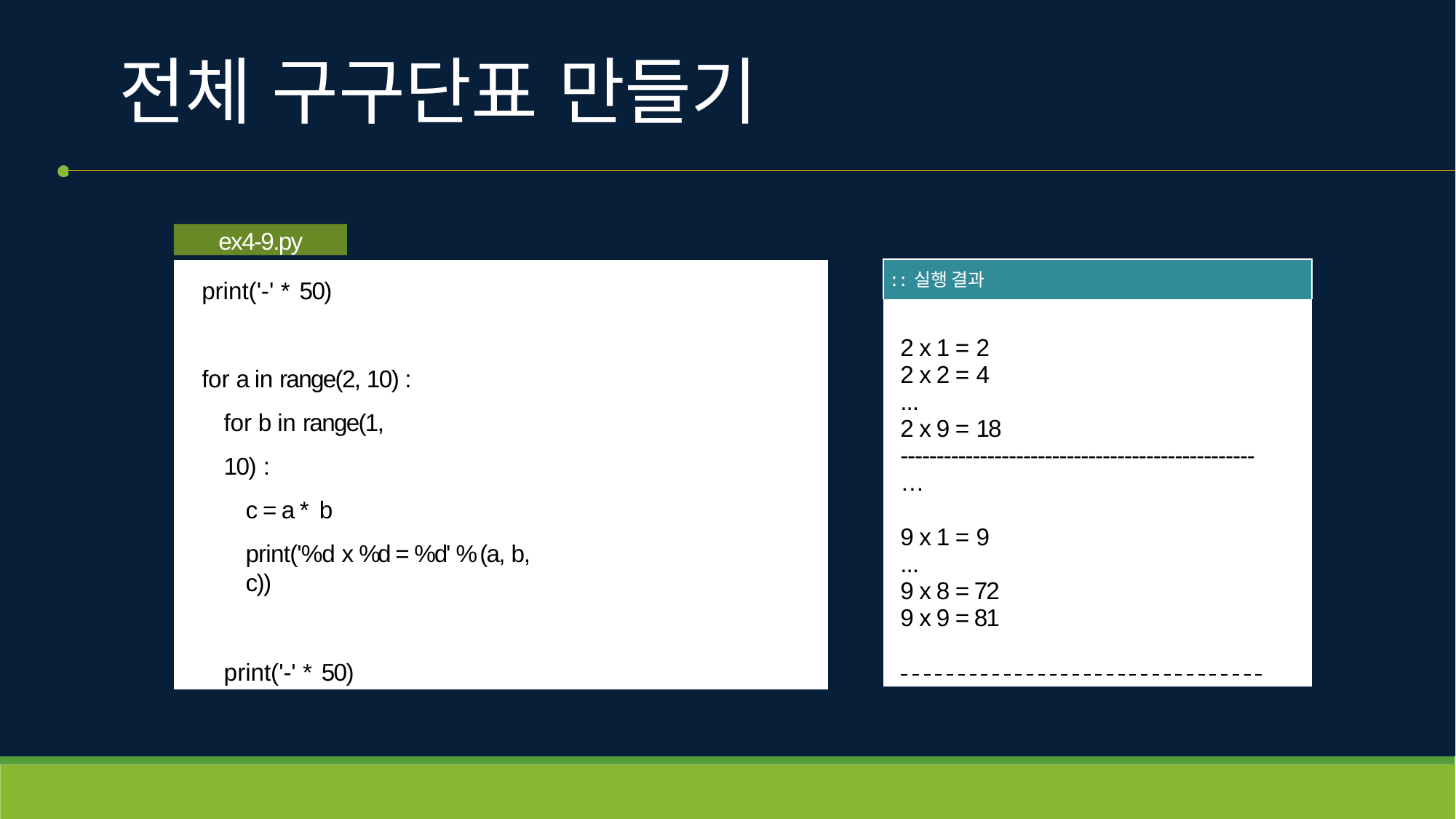

# 전체 구구단표 만들기

ex4-9.py
| ː ː 실행 결과 |
| --- |
| 2 x 1 = 2 2 x 2 = 4 ... 2 x 9 = 18 ------------------------------------------------- … 9 x 1 = 9 ... 9 x 8 = 72 9 x 9 = 81 |

print('-' * 50)

for a in range(2, 10) :  for b in range(1, 10) :
c = a * b
print('%d x %d = %d' % (a, b, c))

print('-' * 50)